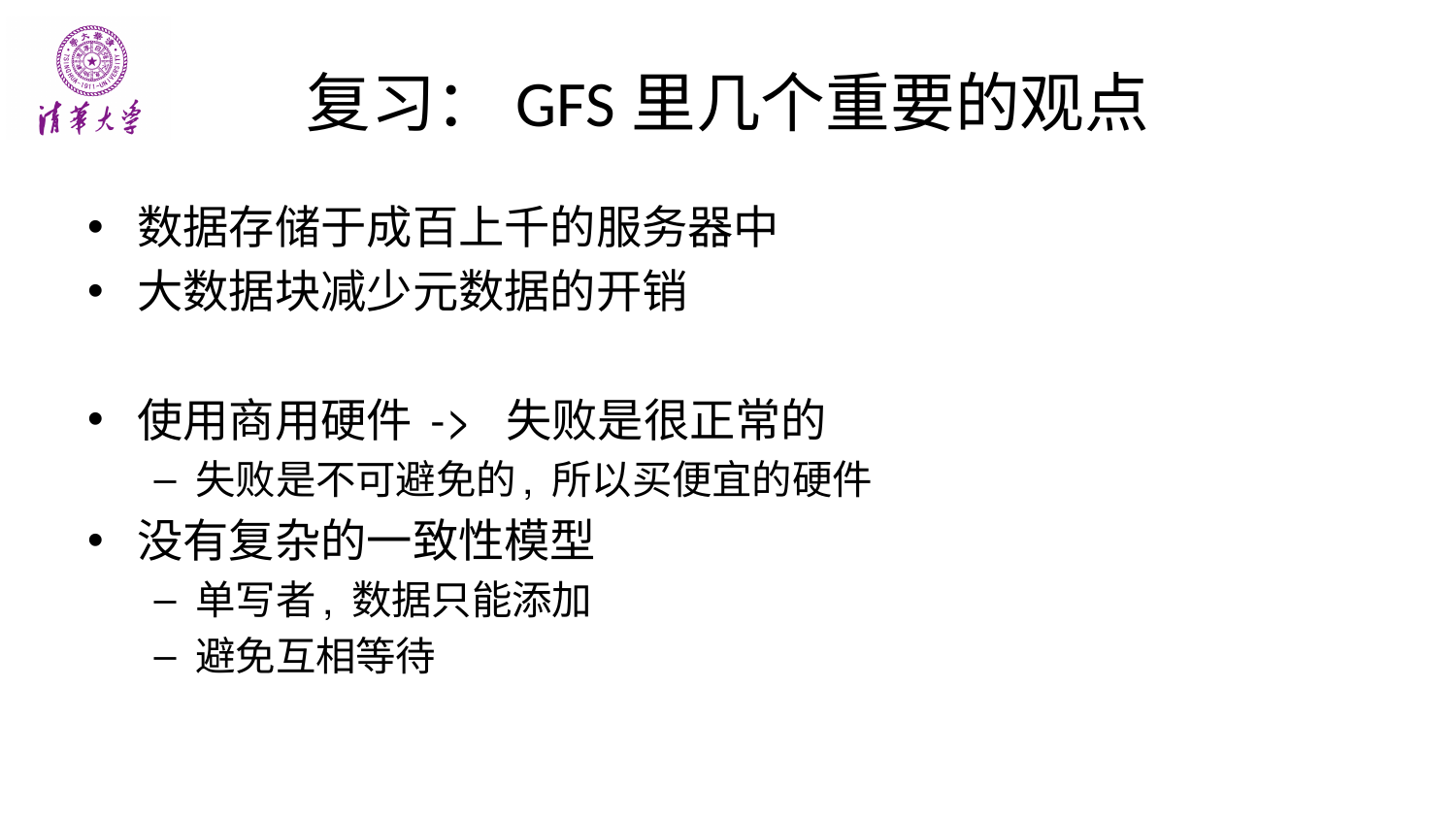

# 复习：GFS里几个重要的观点
数据存储于成百上千的服务器中
大数据块减少元数据的开销

使用商用硬件 ->  失败是很正常的
失败是不可避免的, 所以买便宜的硬件
没有复杂的一致性模型
单写者, 数据只能添加
避免互相等待